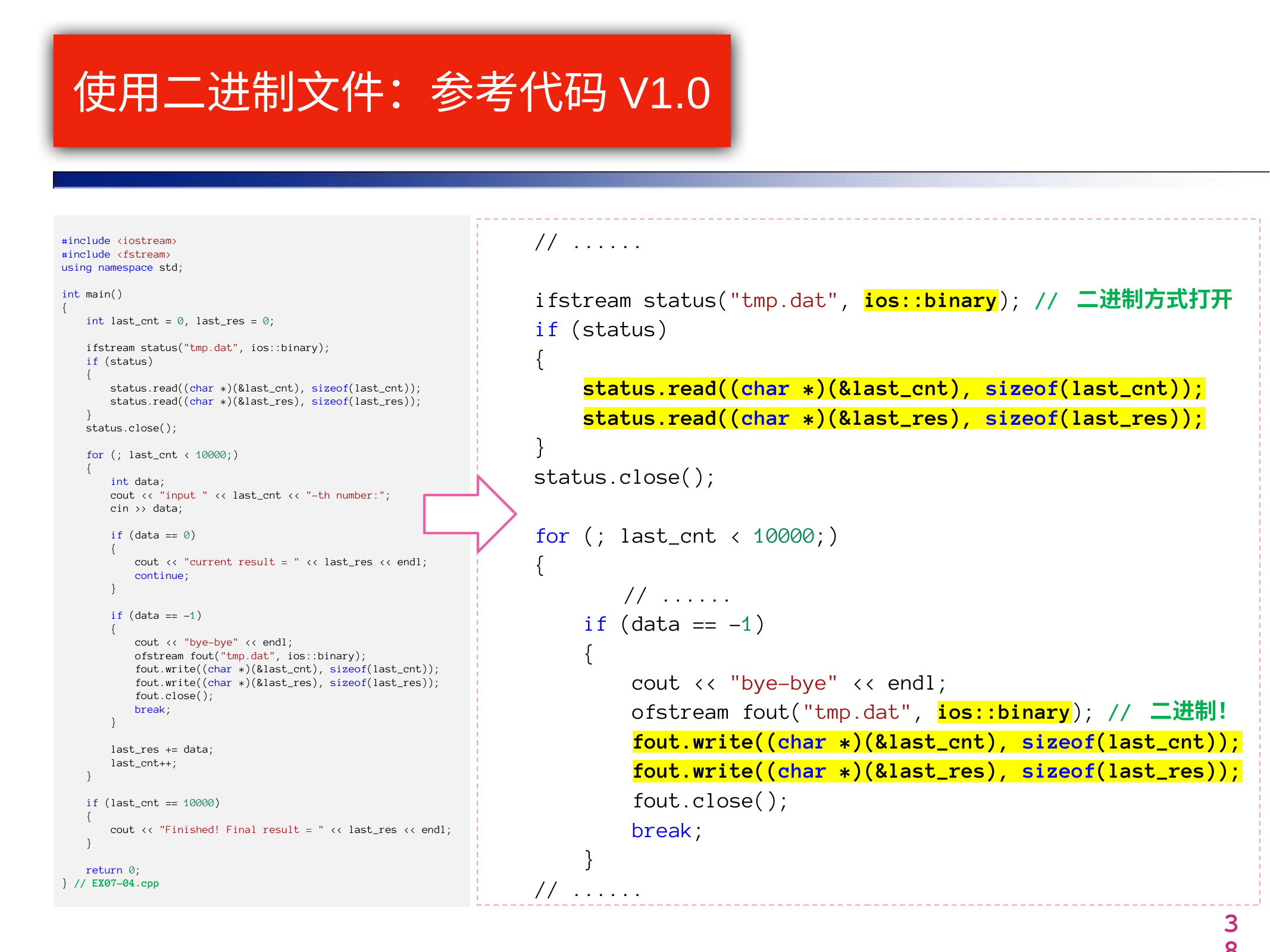

# 使用二进制文件：参考代码V1.0

#include <iostream>
#include <fstream>
using namespace std;
int main()
{
    int last_cnt = 0, last_res = 0;
    ifstream status("tmp.dat", ios::binary);
    if (status)
    {
        status.read((char *)(&last_cnt), sizeof(last_cnt));
        status.read((char *)(&last_res), sizeof(last_res));
    }
    status.close();
    for (; last_cnt < 10000;)
    {
        int data;
        cout << "input " << last_cnt << "-th number:";
        cin >> data;
        if (data == 0)
        {
            cout << "current result = " << last_res << endl;
            continue;
        }
        if (data == -1)
        {
            cout << "bye-bye" << endl;
            ofstream fout("tmp.dat", ios::binary);
            fout.write((char *)(&last_cnt), sizeof(last_cnt));
            fout.write((char *)(&last_res), sizeof(last_res));
            fout.close();
            break;
        }
        last_res += data;
        last_cnt++;
    }
    if (last_cnt == 10000)
    {
        cout << "Finished! Final result = " << last_res << endl;
    }
    return 0;
} // EX07-04.cpp

    // ......

    ifstream status("tmp.dat", ios::binary); // 二进制方式打开
    if (status)
    {
        status.read((char *)(&last_cnt), sizeof(last_cnt));
        status.read((char *)(&last_res), sizeof(last_res));
    }
    status.close();
    for (; last_cnt < 10000;)
    {
	    // ......
        if (data == -1)
        {
            cout << "bye-bye" << endl;
            ofstream fout("tmp.dat", ios::binary); // 二进制！
            fout.write((char *)(&last_cnt), sizeof(last_cnt));
            fout.write((char *)(&last_res), sizeof(last_res));
            fout.close();
            break;
        }
    // ......

38